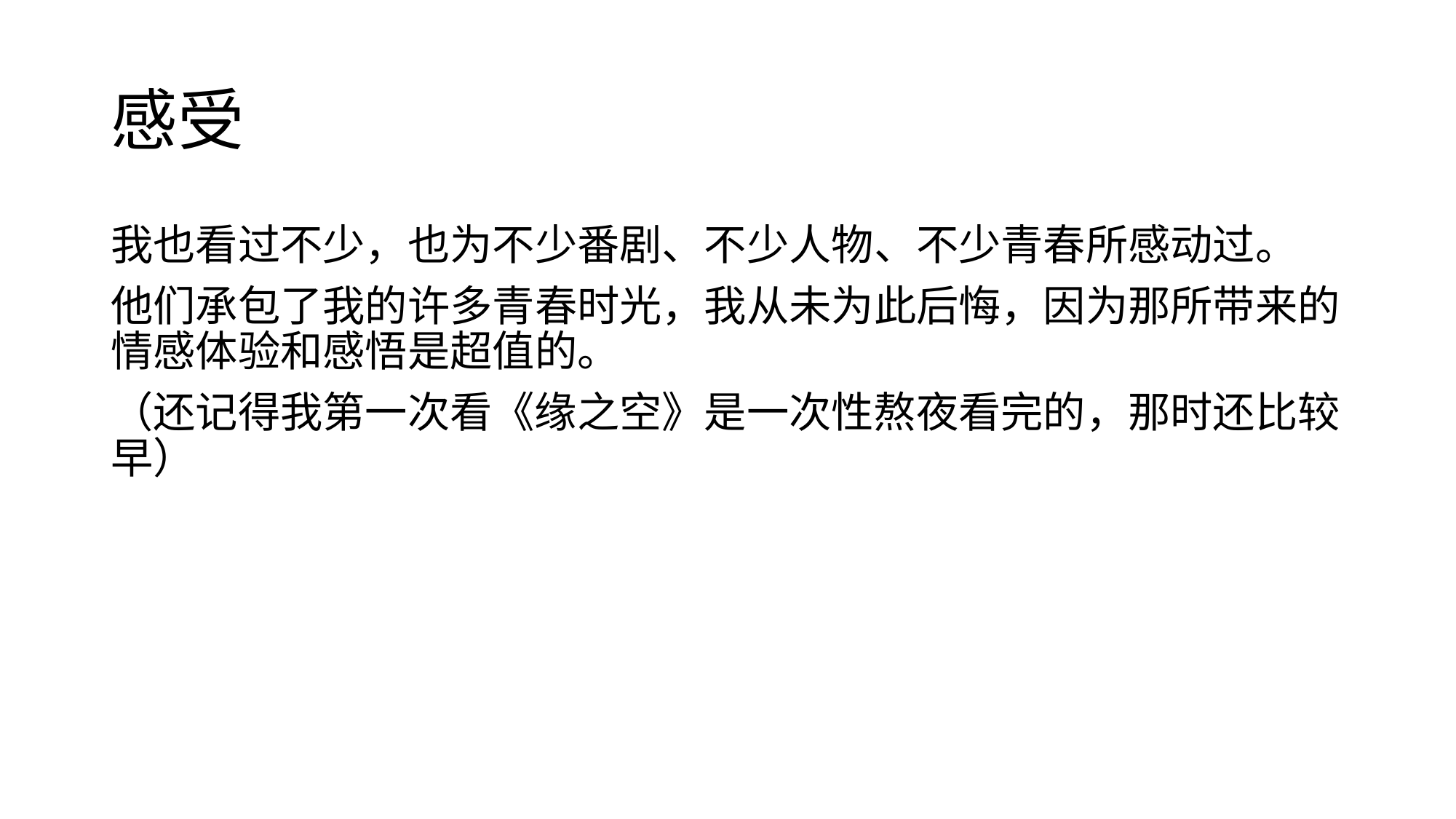

# 感受
我也看过不少，也为不少番剧、不少人物、不少青春所感动过。
他们承包了我的许多青春时光，我从未为此后悔，因为那所带来的情感体验和感悟是超值的。
（还记得我第一次看《缘之空》是一次性熬夜看完的，那时还比较早）